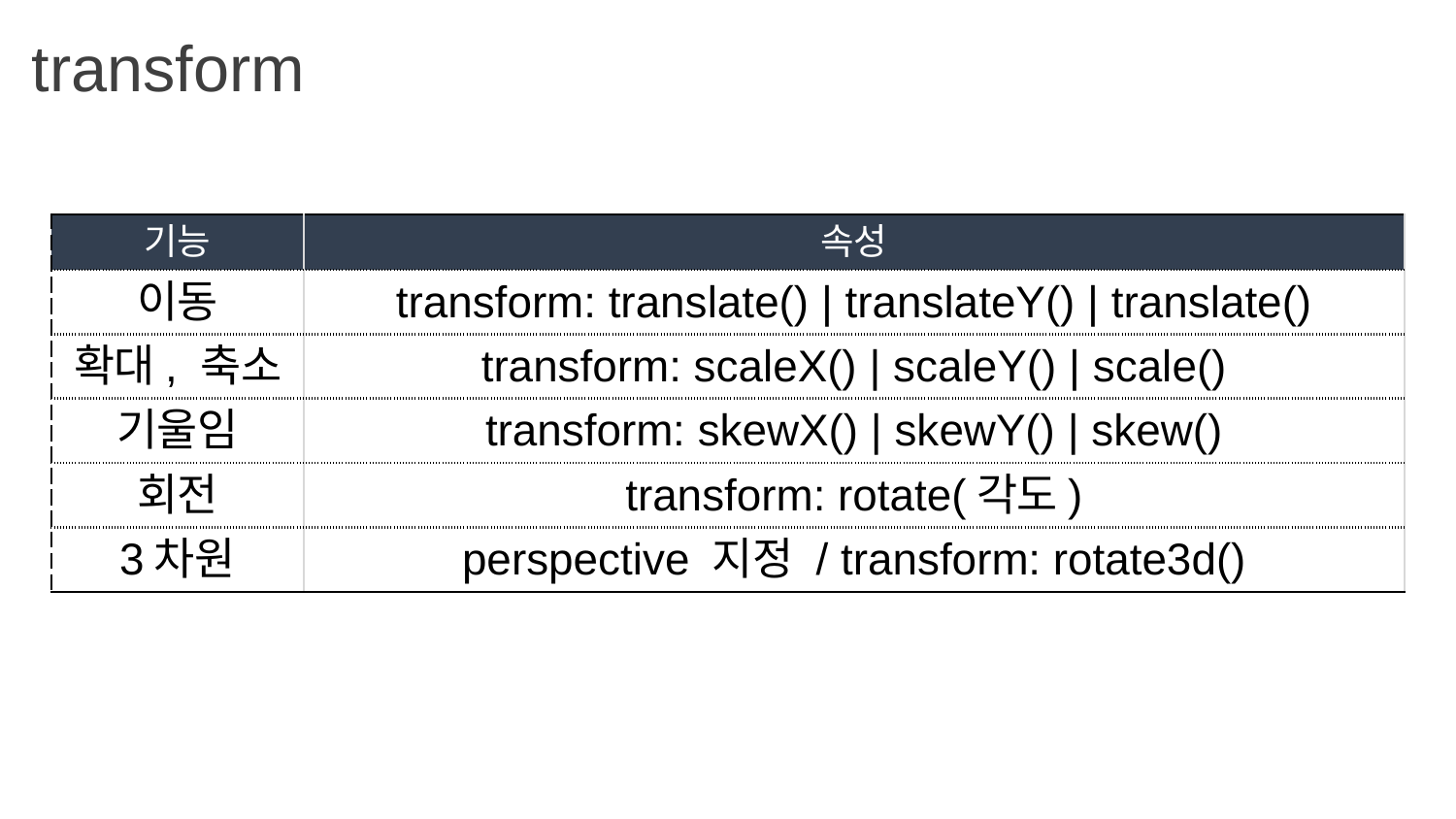

transform
| 기능 | 속성 |
| --- | --- |
| 이동 | transform: translate() | translateY() | translate() |
| 확대, 축소 | transform: scaleX() | scaleY() | scale() |
| 기울임 | transform: skewX() | skewY() | skew() |
| 회전 | transform: rotate(각도) |
| 3차원 | perspective 지정 / transform: rotate3d() |